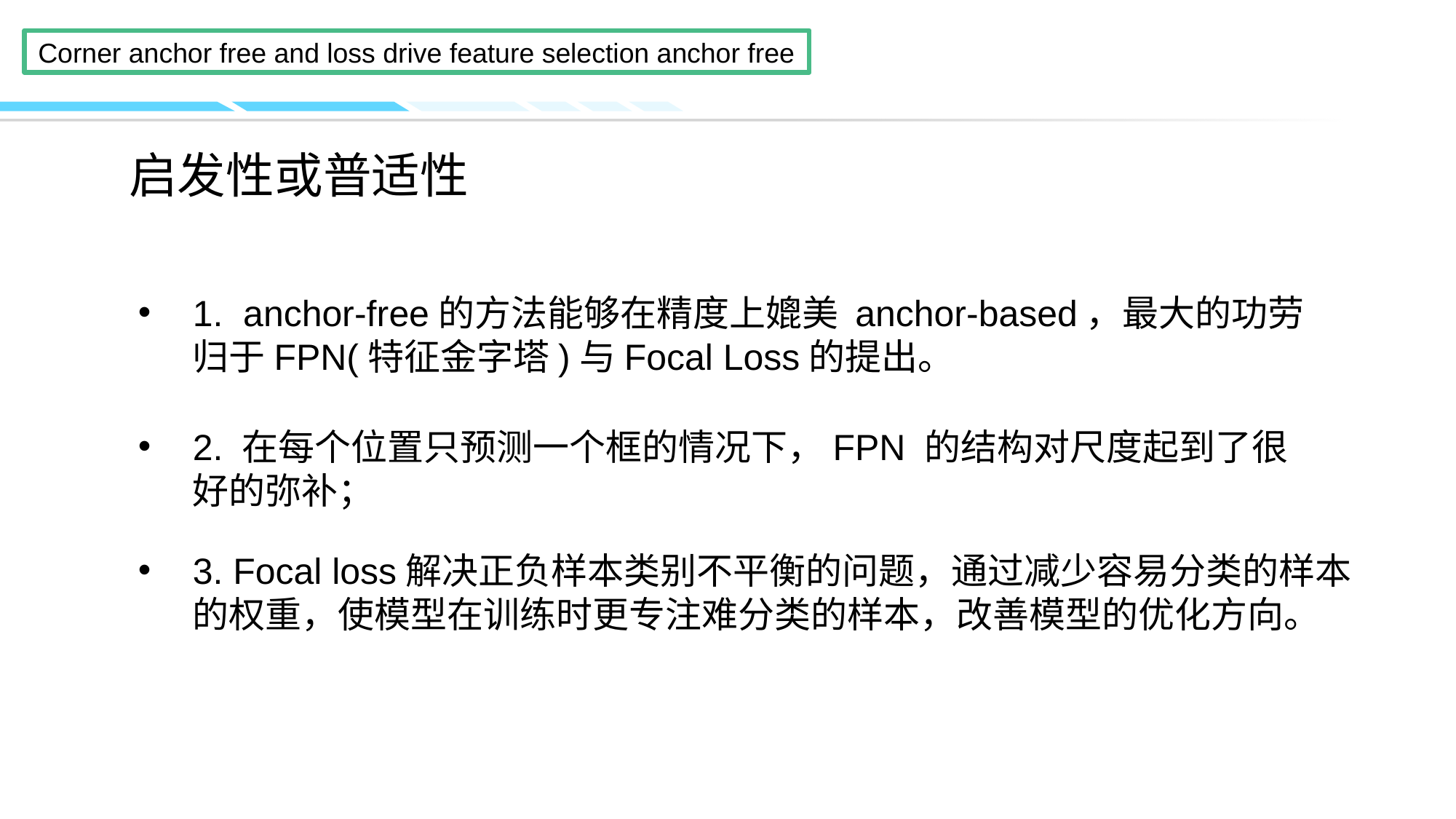

1.  anchor-free的方法能够在精度上媲美 anchor-based，最大的功劳归于FPN(特征金字塔)与Focal Loss的提出。
2. 在每个位置只预测一个框的情况下，FPN 的结构对尺度起到了很好的弥补；
3. Focal loss解决正负样本类别不平衡的问题，通过减少容易分类的样本的权重，使模型在训练时更专注难分类的样本，改善模型的优化方向。